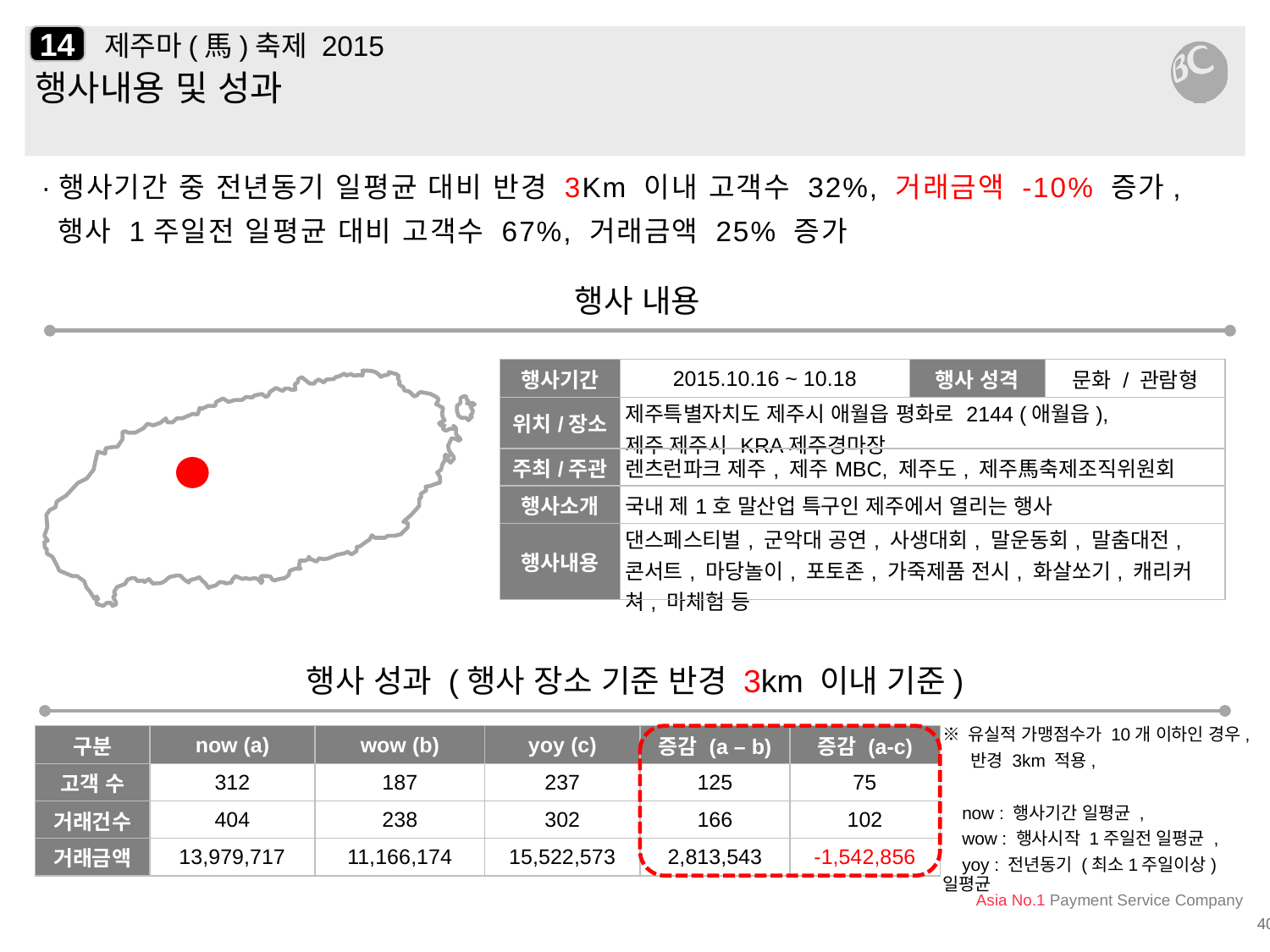

14
# 제주마(馬)축제 2015
행사내용 및 성과
·행사기간 중 전년동기 일평균 대비 반경 3Km 이내 고객수 32%, 거래금액 -10% 증가,
 행사 1주일전 일평균 대비 고객수 67%, 거래금액 25% 증가
행사 내용
| 행사기간 | 2015.10.16 ~ 10.18 | 행사 성격 | 문화 / 관람형 |
| --- | --- | --- | --- |
| 위치/장소 | 제주특별자치도 제주시 애월읍 평화로 2144 (애월읍), 제주 제주시 KRA제주경마장 |  |  |
| 주최/주관 | 렌츠런파크 제주, 제주MBC, 제주도, 제주馬축제조직위원회 |  |  |
| 행사소개 | 국내 제1호 말산업 특구인 제주에서 열리는 행사 |  |  |
| 행사내용 | 댄스페스티벌, 군악대 공연, 사생대회, 말운동회, 말춤대전, 콘서트, 마당놀이, 포토존, 가죽제품 전시, 화살쏘기, 캐리커쳐, 마체험 등 |  |  |

행사 성과 (행사 장소 기준 반경 3km 이내 기준)
| 구분 | now (a) | wow (b) | yoy (c) | 증감 (a – b) | 증감 (a-c) |
| --- | --- | --- | --- | --- | --- |
| 고객 수 | 312 | 187 | 237 | 125 | 75 |
| 거래건수 | 404 | 238 | 302 | 166 | 102 |
| 거래금액 | 13,979,717 | 11,166,174 | 15,522,573 | 2,813,543 | -1,542,856 |

※ 유실적 가맹점수가 10개 이하인 경우,
     반경 3km 적용,

    now : 행사기간 일평균 ,
    wow : 행사시작 1주일전 일평균 ,
    yoy : 전년동기 (최소1주일이상) 일평균